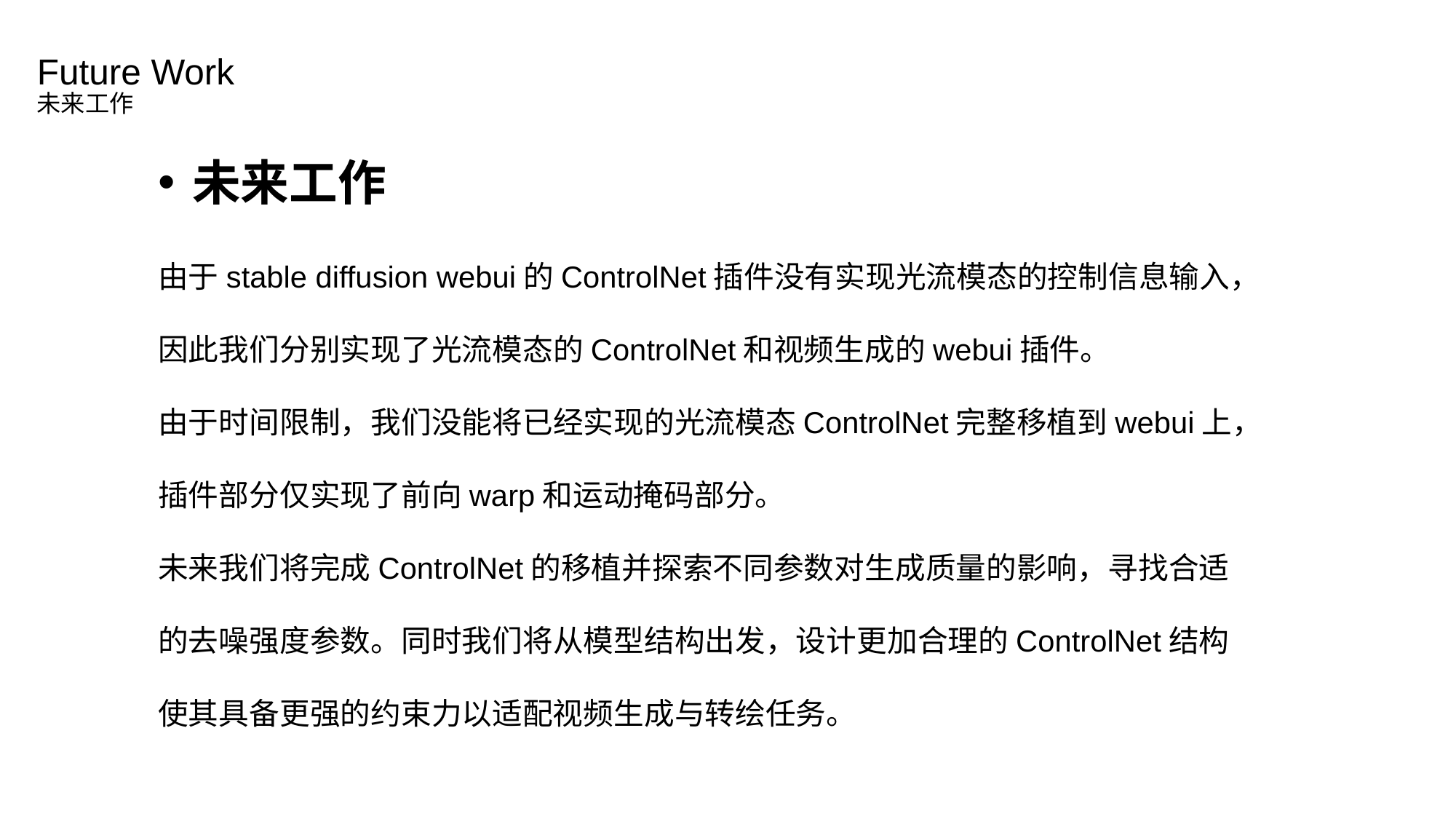

Future Work
未来工作
未来工作
由于stable diffusion webui的ControlNet插件没有实现光流模态的控制信息输入，因此我们分别实现了光流模态的ControlNet和视频生成的webui插件。
由于时间限制，我们没能将已经实现的光流模态ControlNet完整移植到webui上，插件部分仅实现了前向warp和运动掩码部分。
未来我们将完成ControlNet的移植并探索不同参数对生成质量的影响，寻找合适的去噪强度参数。同时我们将从模型结构出发，设计更加合理的ControlNet结构使其具备更强的约束力以适配视频生成与转绘任务。